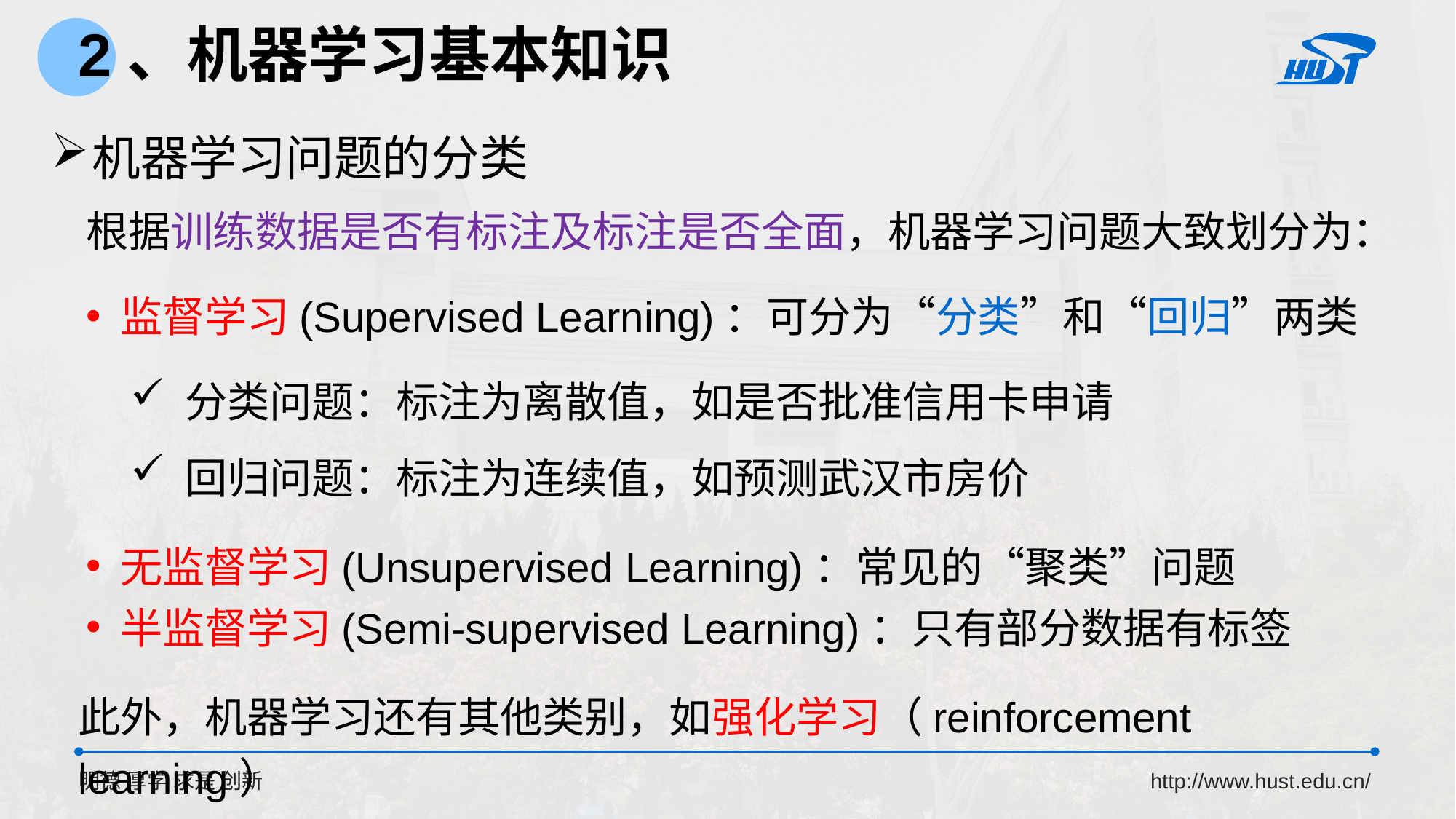

2、机器学习基本知识
机器学习问题的分类
根据训练数据是否有标注及标注是否全面，机器学习问题大致划分为：
监督学习(Supervised Learning)：可分为“分类”和“回归”两类
分类问题：标注为离散值，如是否批准信用卡申请
回归问题：标注为连续值，如预测武汉市房价
无监督学习(Unsupervised Learning)：常见的“聚类”问题
半监督学习(Semi-supervised Learning)：只有部分数据有标签
此外，机器学习还有其他类别，如强化学习（reinforcement learning）